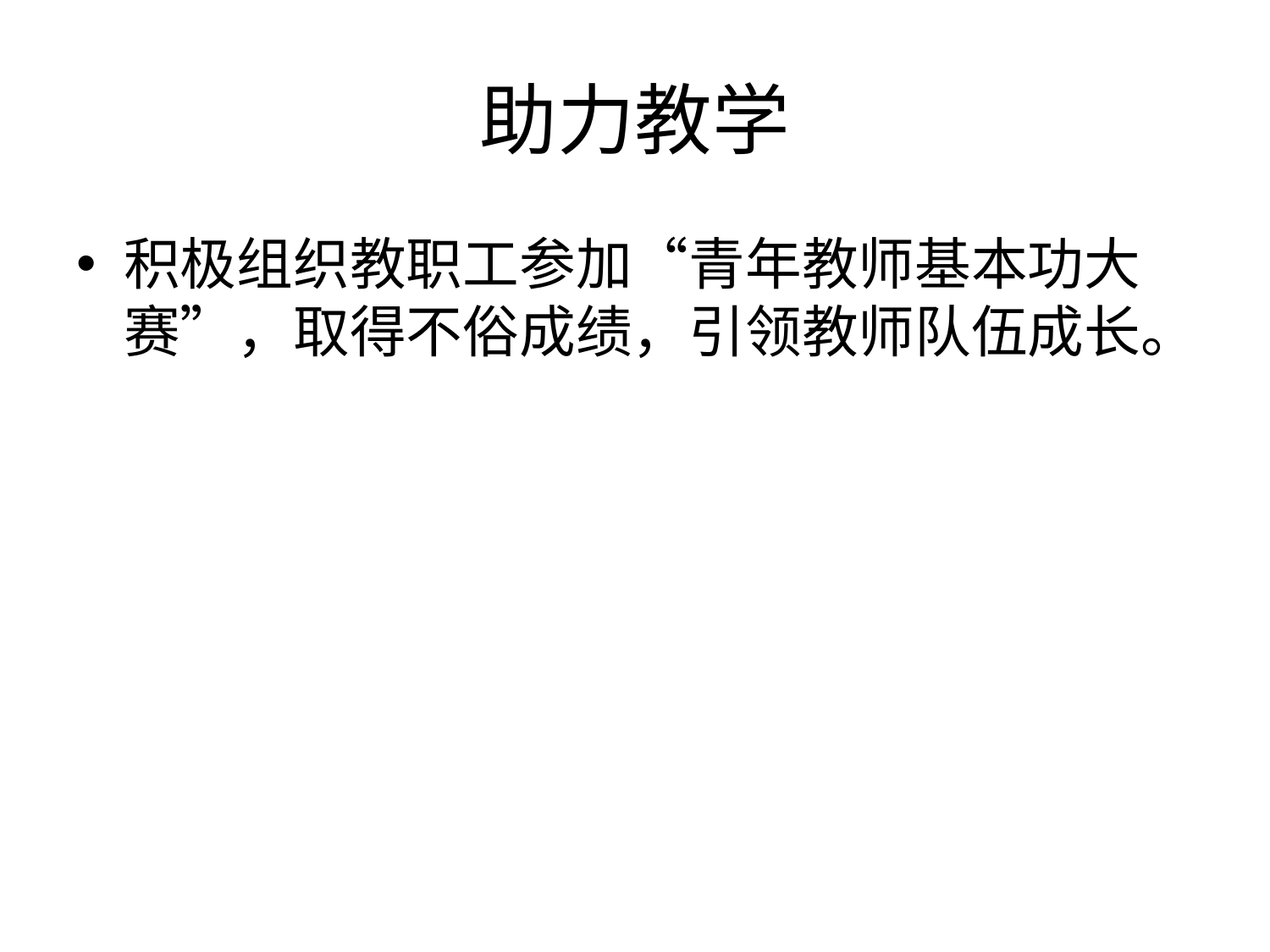

# 助力教学
积极组织教职工参加“青年教师基本功大赛”，取得不俗成绩，引领教师队伍成长。